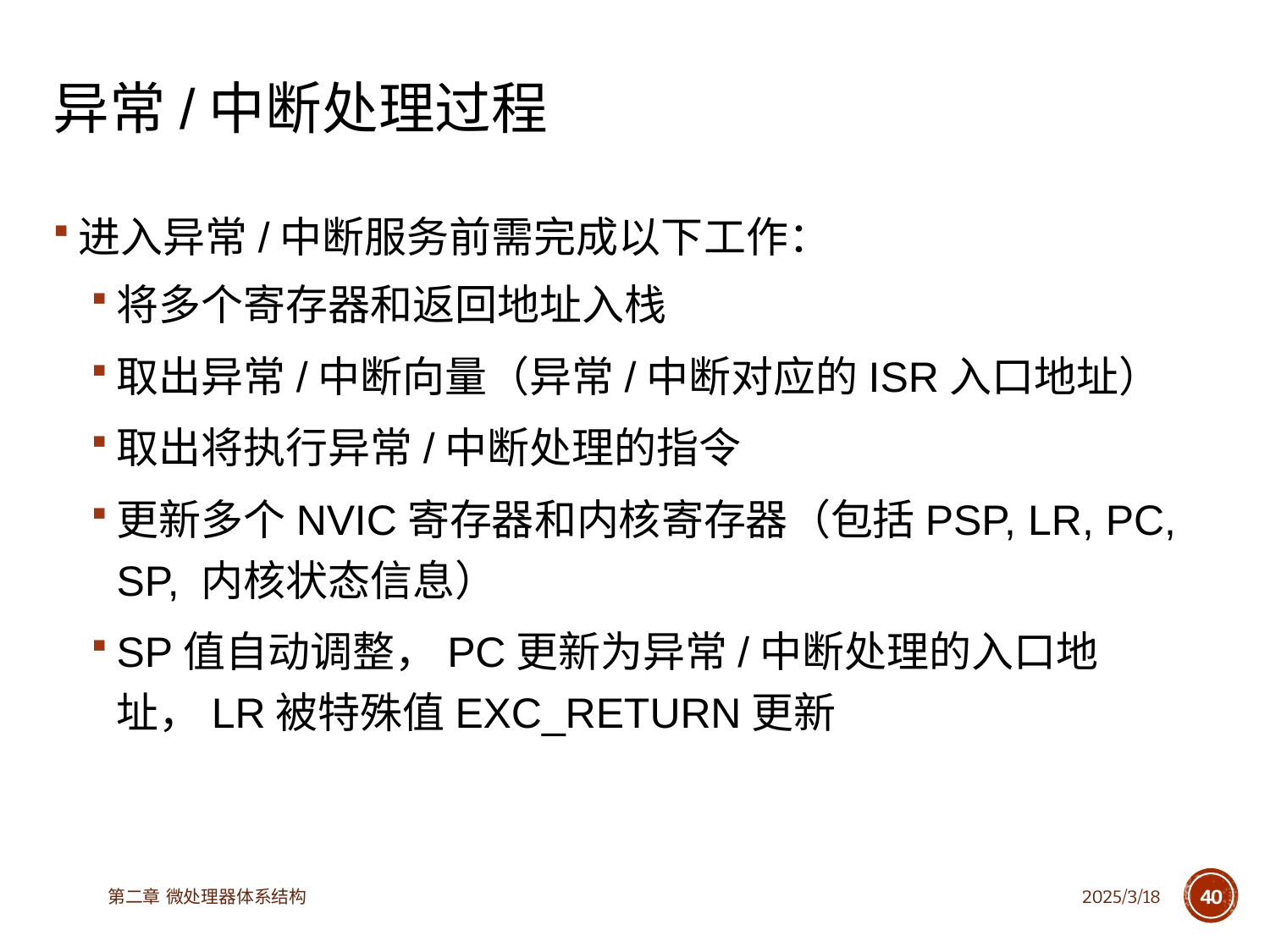

# 异常/中断处理过程
进入异常/中断服务前需完成以下工作：
将多个寄存器和返回地址入栈
取出异常/中断向量（异常/中断对应的ISR入口地址）
取出将执行异常/中断处理的指令
更新多个NVIC寄存器和内核寄存器（包括PSP, LR, PC, SP, 内核状态信息）
SP值自动调整，PC更新为异常/中断处理的入口地址，LR被特殊值EXC_RETURN更新
第二章 微处理器体系结构
2025/3/18
40